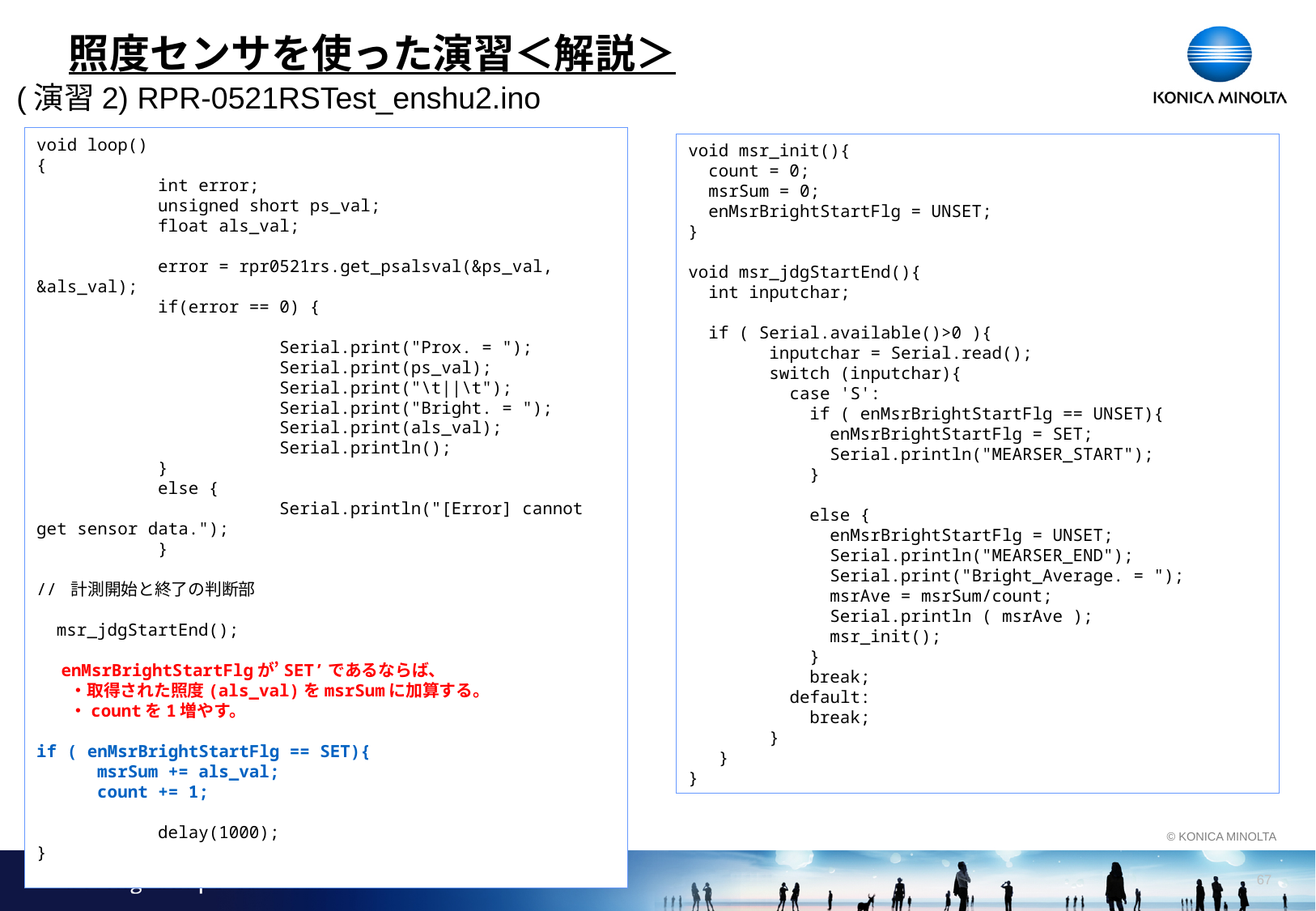

# 照度センサを使った演習＜解説＞
(演習2) RPR-0521RSTest_enshu2.ino

void loop()
{
	int error;
	unsigned short ps_val;
	float als_val;

	error = rpr0521rs.get_psalsval(&ps_val, &als_val);
	if(error == 0) {

		Serial.print("Prox. = ");
		Serial.print(ps_val);
		Serial.print("\t||\t");
		Serial.print("Bright. = ");
		Serial.print(als_val);
		Serial.println();
	}
	else {
		Serial.println("[Error] cannot get sensor data.");
	}

// 計測開始と終了の判断部

  msr_jdgStartEnd();

　 enMsrBrightStartFlgが’SET’であるならば、
　　・取得された照度(als_val)をmsrSumに加算する。
　　・countを1増やす。

if ( enMsrBrightStartFlg == SET){
      msrSum += als_val;
      count += 1;

	delay(1000);
}

void msr_init(){
  count = 0;
  msrSum = 0;
  enMsrBrightStartFlg = UNSET;
}

void msr_jdgStartEnd(){
  int inputchar;

  if ( Serial.available()>0 ){
        inputchar = Serial.read();
        switch (inputchar){
          case 'S':
            if ( enMsrBrightStartFlg == UNSET){
              enMsrBrightStartFlg = SET;
              Serial.println("MEARSER_START");
            }

            else {
              enMsrBrightStartFlg = UNSET;
              Serial.println("MEARSER_END");
              Serial.print("Bright_Average. = ");
              msrAve = msrSum/count;
              Serial.println ( msrAve );
              msr_init();
            }
            break;
          default:
            break;
        }
   }
}
67